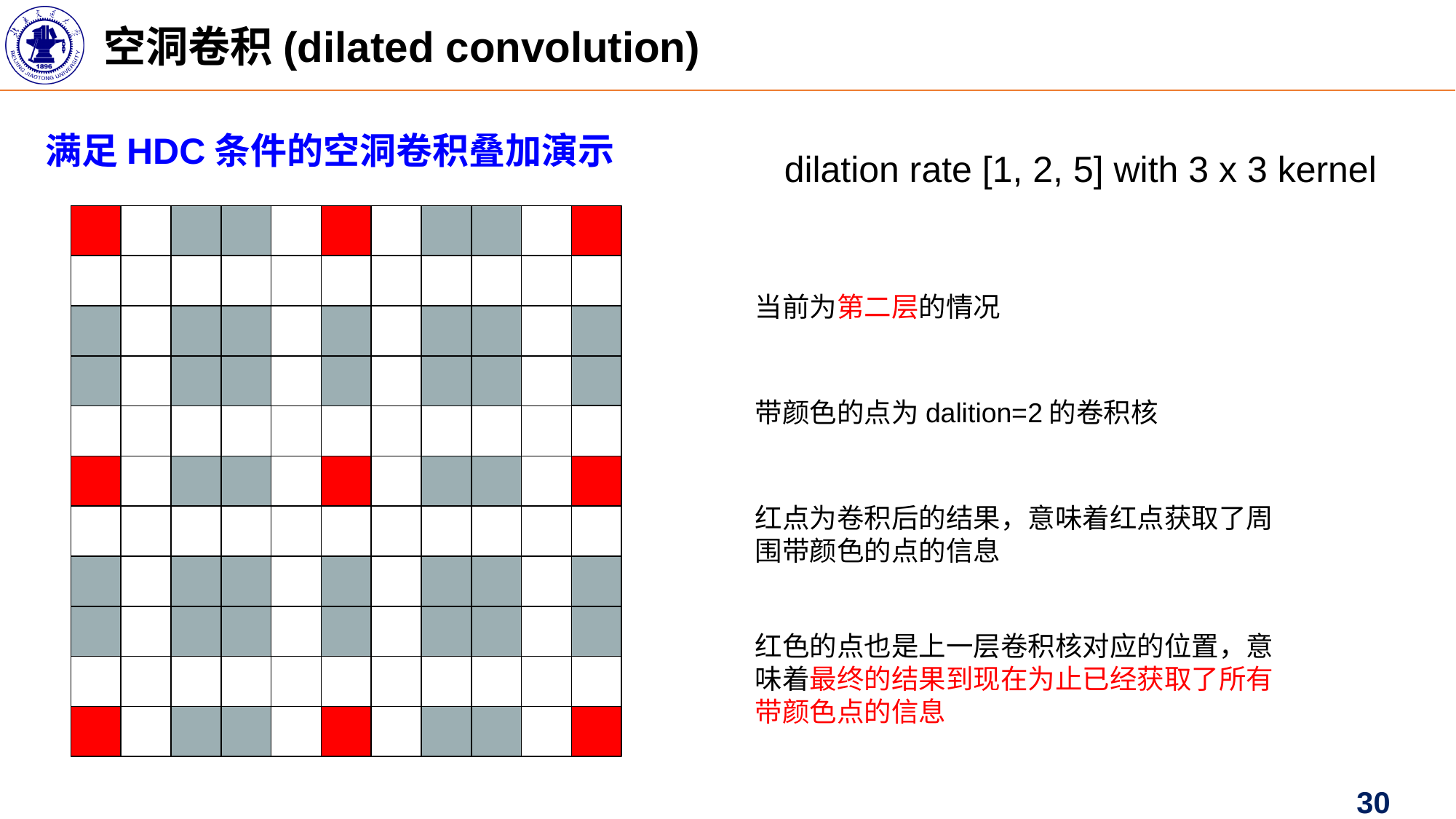

空洞卷积(dilated convolution)
满足HDC条件的空洞卷积叠加演示
dilation rate [1, 2, 5] with 3 x 3 kernel

当前为第二层的情况

带颜色的点为dalition=2的卷积核

红点为卷积后的结果，意味着红点获取了周围带颜色的点的信息

红色的点也是上一层卷积核对应的位置，意味着最终的结果到现在为止已经获取了所有带颜色点的信息